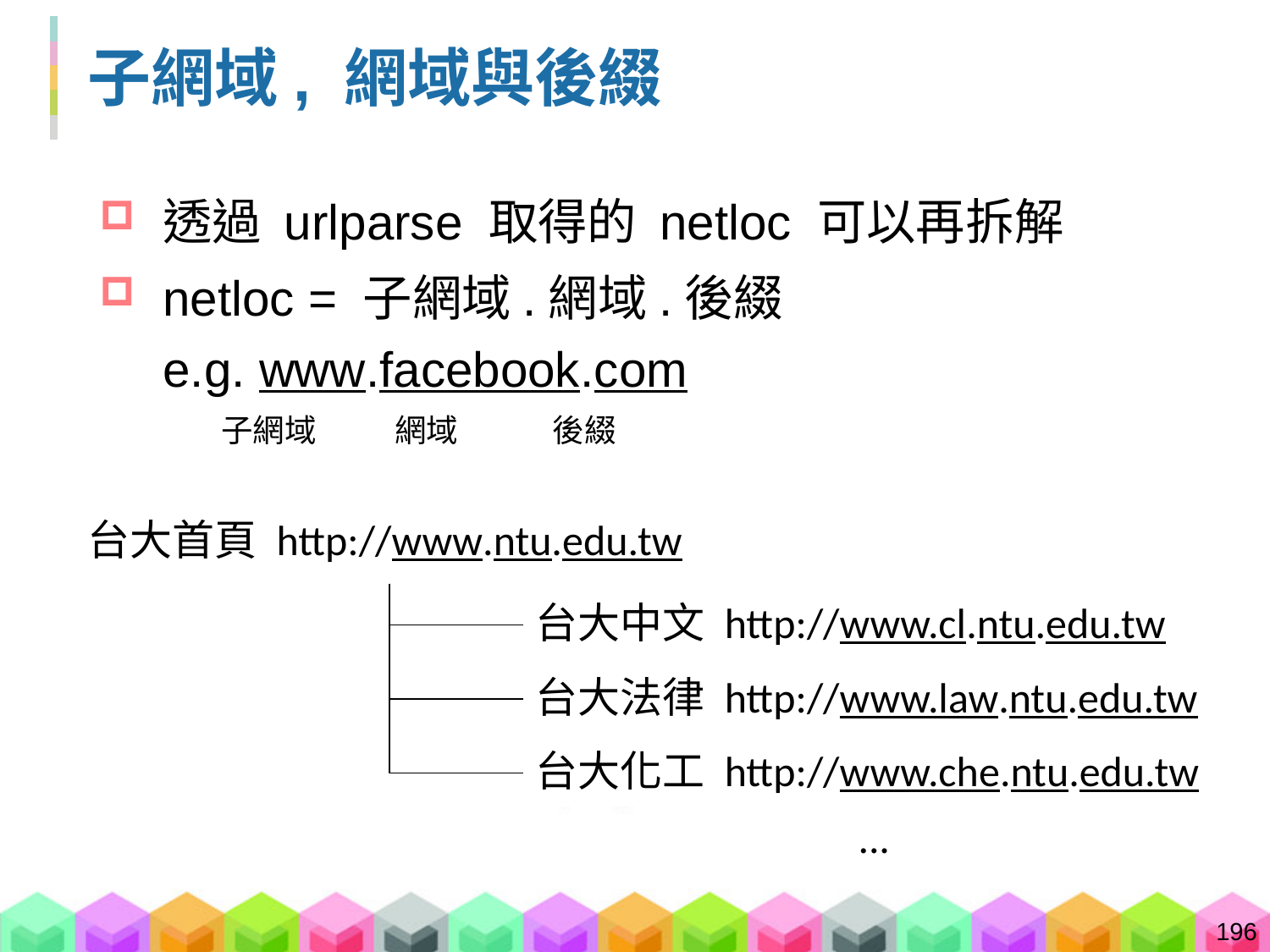

# 子網域, 網域與後綴
透過 urlparse 取得的 netloc 可以再拆解
netloc = 子網域.網域.後綴
e.g. www.facebook.com
子網域
網域
後綴
台大首頁 http://www.ntu.edu.tw
台大中文 http://www.cl.ntu.edu.tw

台大法律 http://www.law.ntu.edu.tw

台大化工 http://www.che.ntu.edu.tw

...
196